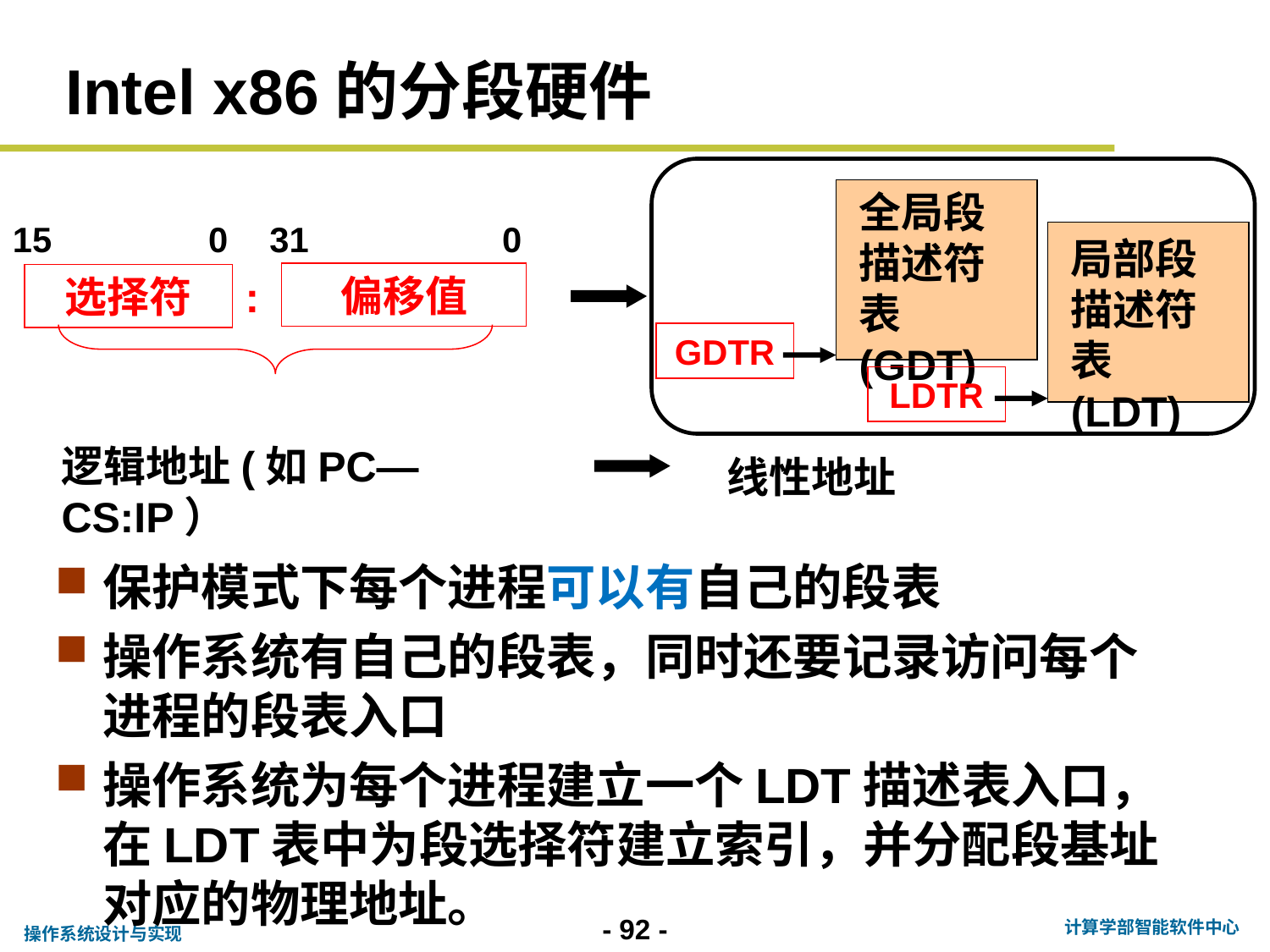

# Intel x86的分段硬件

全局段描述符表(GDT)

局部段描述符表(LDT)
GDTR

LDTR

15
0
31
0
偏移值
选择符
:
逻辑地址(如PC—CS:IP）
线性地址

保护模式下每个进程可以有自己的段表
操作系统有自己的段表，同时还要记录访问每个进程的段表入口
操作系统为每个进程建立一个LDT描述表入口，在LDT表中为段选择符建立索引，并分配段基址对应的物理地址。